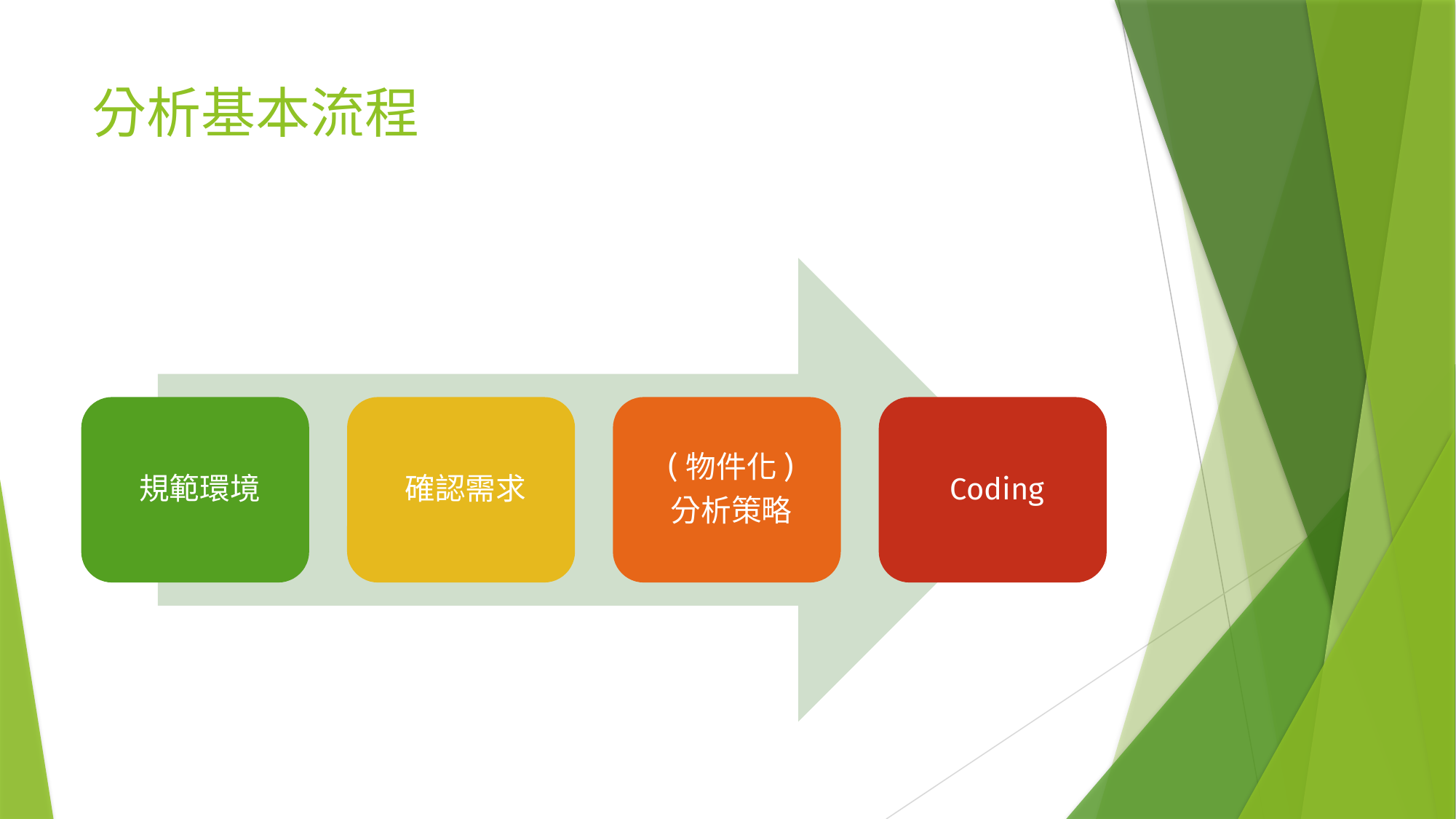

# 分析基本流程
規範環境
確認需求
(物件化)
分析策略
Coding